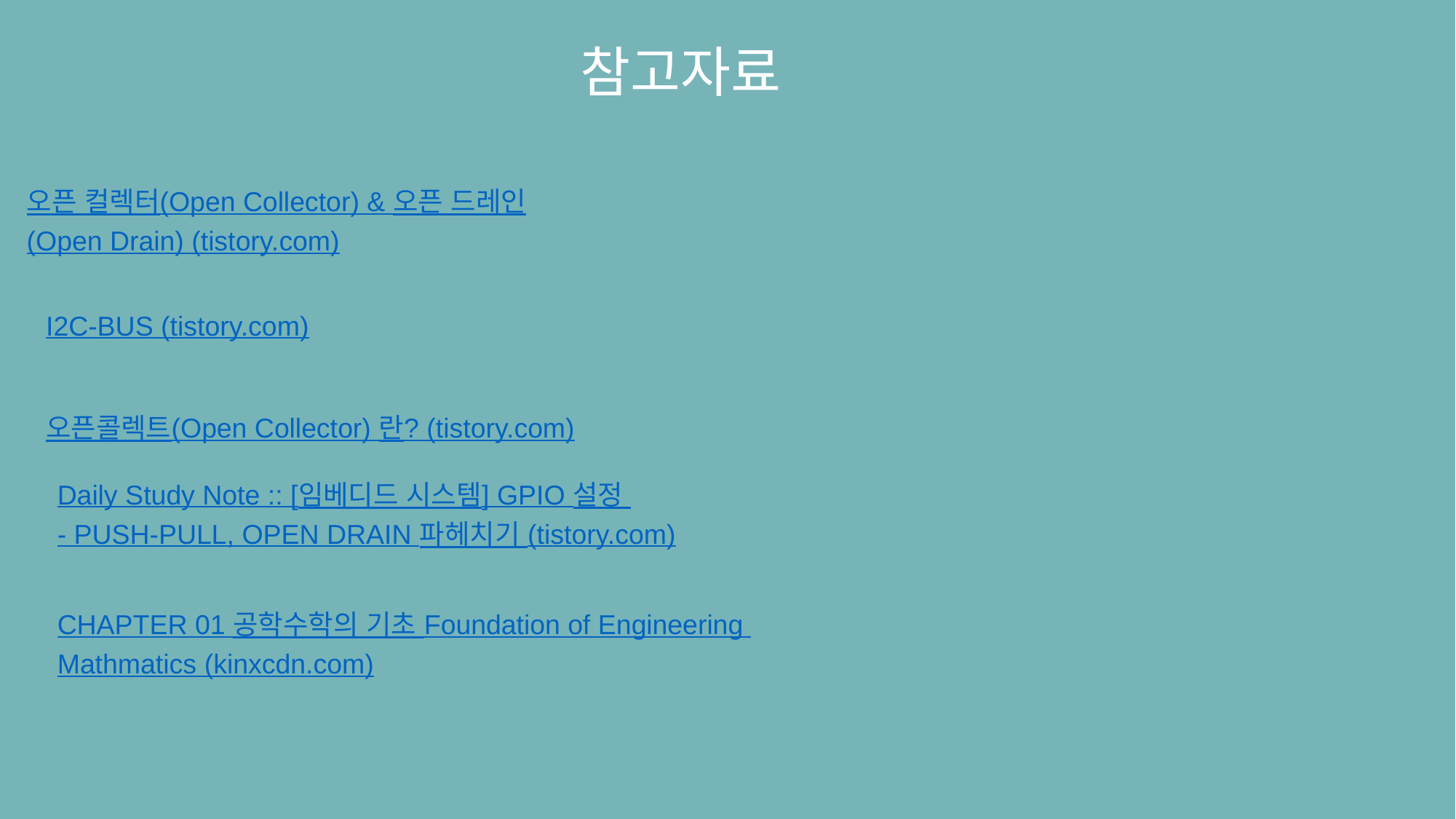

참고자료
오픈 컬렉터(Open Collector) & 오픈 드레인(Open Drain) (tistory.com)
I2C-BUS (tistory.com)
오픈콜렉트(Open Collector) 란? (tistory.com)
Daily Study Note :: [임베디드 시스템] GPIO 설정 - PUSH-PULL, OPEN DRAIN 파헤치기 (tistory.com)
CHAPTER 01 공학수학의 기초 Foundation of Engineering Mathmatics (kinxcdn.com)